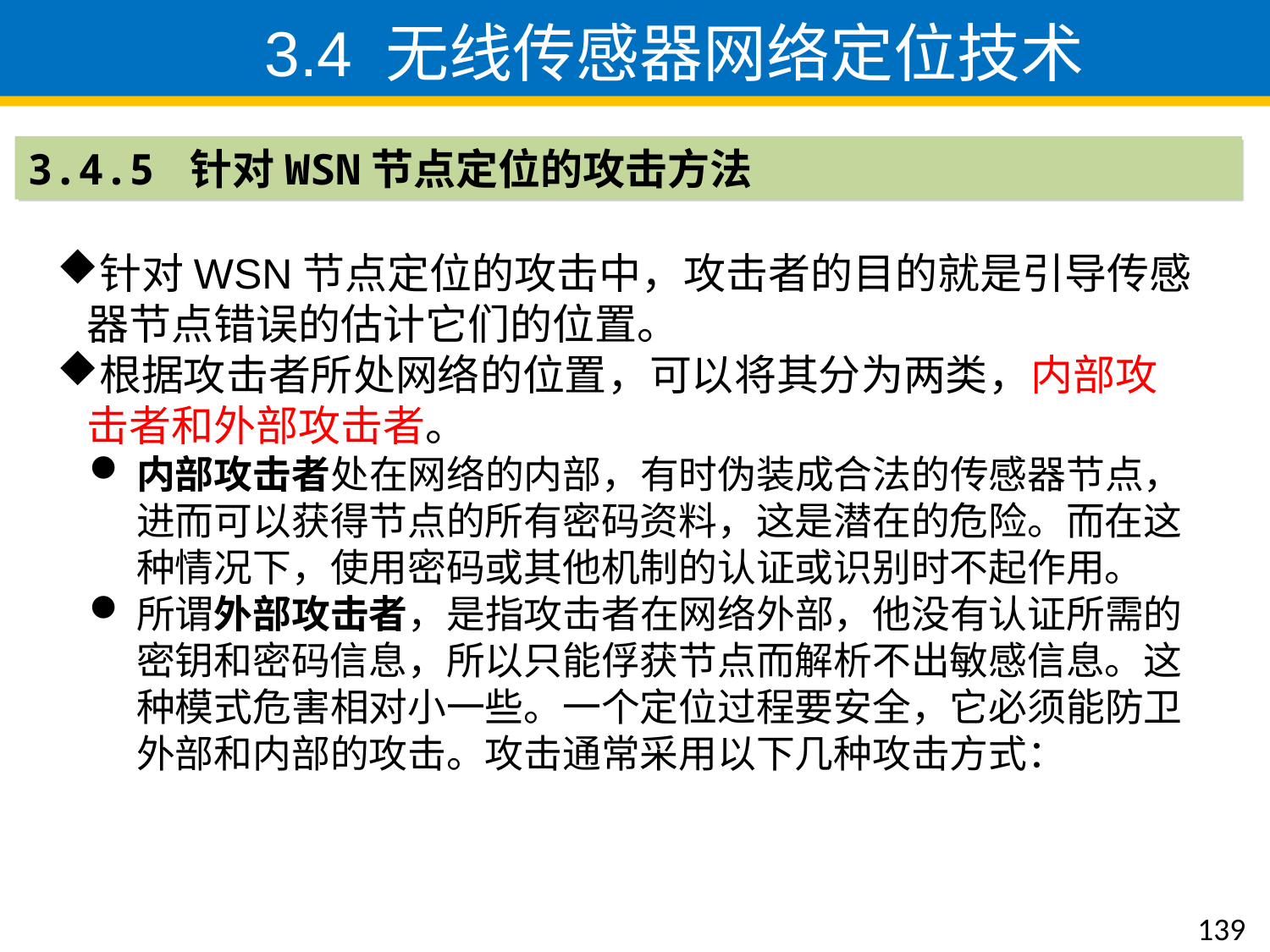

3.4 无线传感器网络定位技术

3.4.5 针对WSN节点定位的攻击方法
针对WSN节点定位的攻击中，攻击者的目的就是引导传感器节点错误的估计它们的位置。
根据攻击者所处网络的位置，可以将其分为两类，内部攻击者和外部攻击者。
内部攻击者处在网络的内部，有时伪装成合法的传感器节点，进而可以获得节点的所有密码资料，这是潜在的危险。而在这种情况下，使用密码或其他机制的认证或识别时不起作用。
所谓外部攻击者，是指攻击者在网络外部，他没有认证所需的密钥和密码信息，所以只能俘获节点而解析不出敏感信息。这种模式危害相对小一些。一个定位过程要安全，它必须能防卫外部和内部的攻击。攻击通常采用以下几种攻击方式：
139